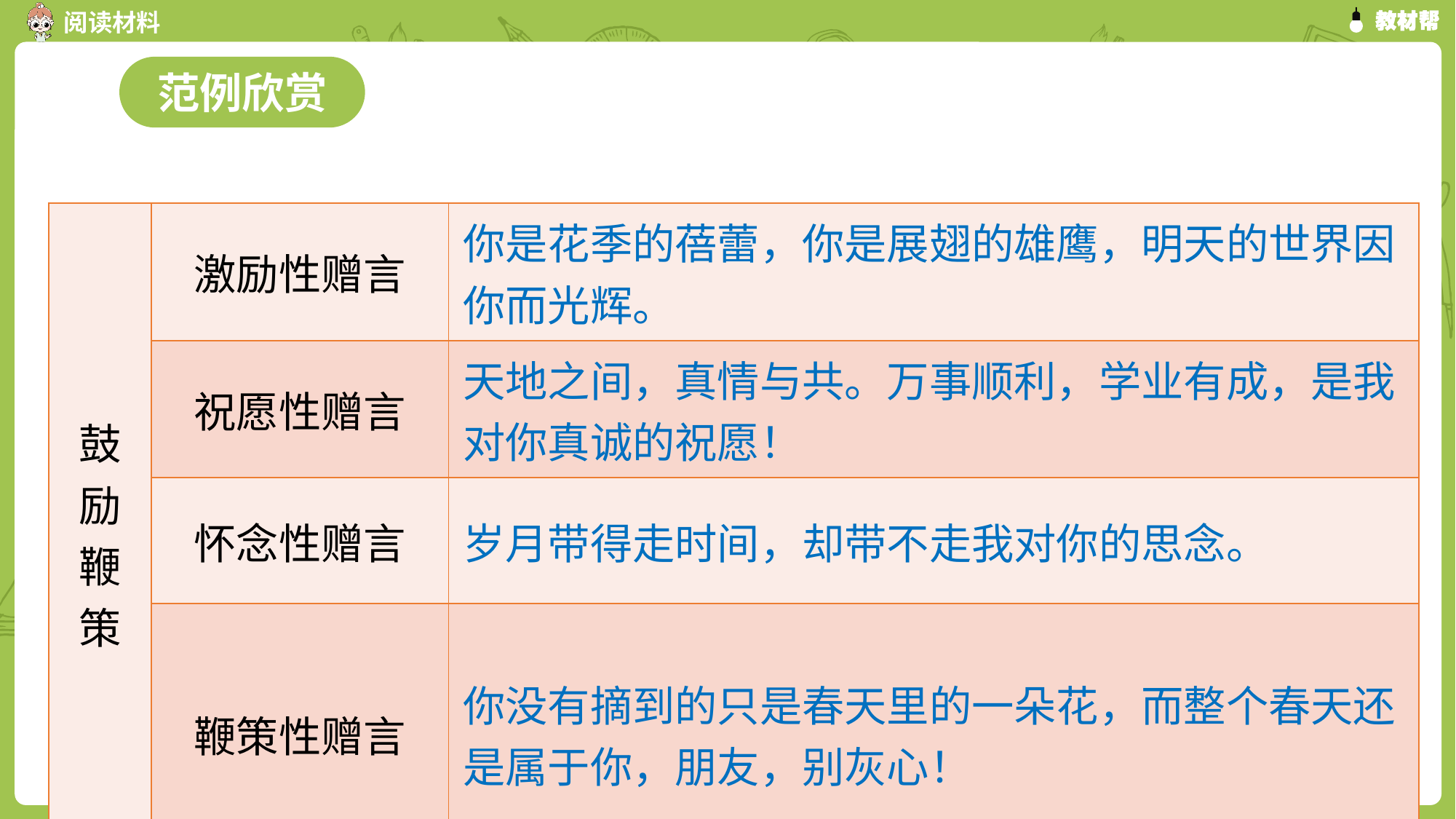

范例欣赏
| 鼓 励 鞭 策 | 激励性赠言 | 你是花季的蓓蕾，你是展翅的雄鹰，明天的世界因你而光辉。 |
| --- | --- | --- |
|  | 祝愿性赠言 | 天地之间，真情与共。万事顺利，学业有成，是我对你真诚的祝愿！ |
|  | 怀念性赠言 | 岁月带得走时间，却带不走我对你的思念。 |
|  | 鞭策性赠言 | 你没有摘到的只是春天里的一朵花，而整个春天还是属于你，朋友，别灰心！ |